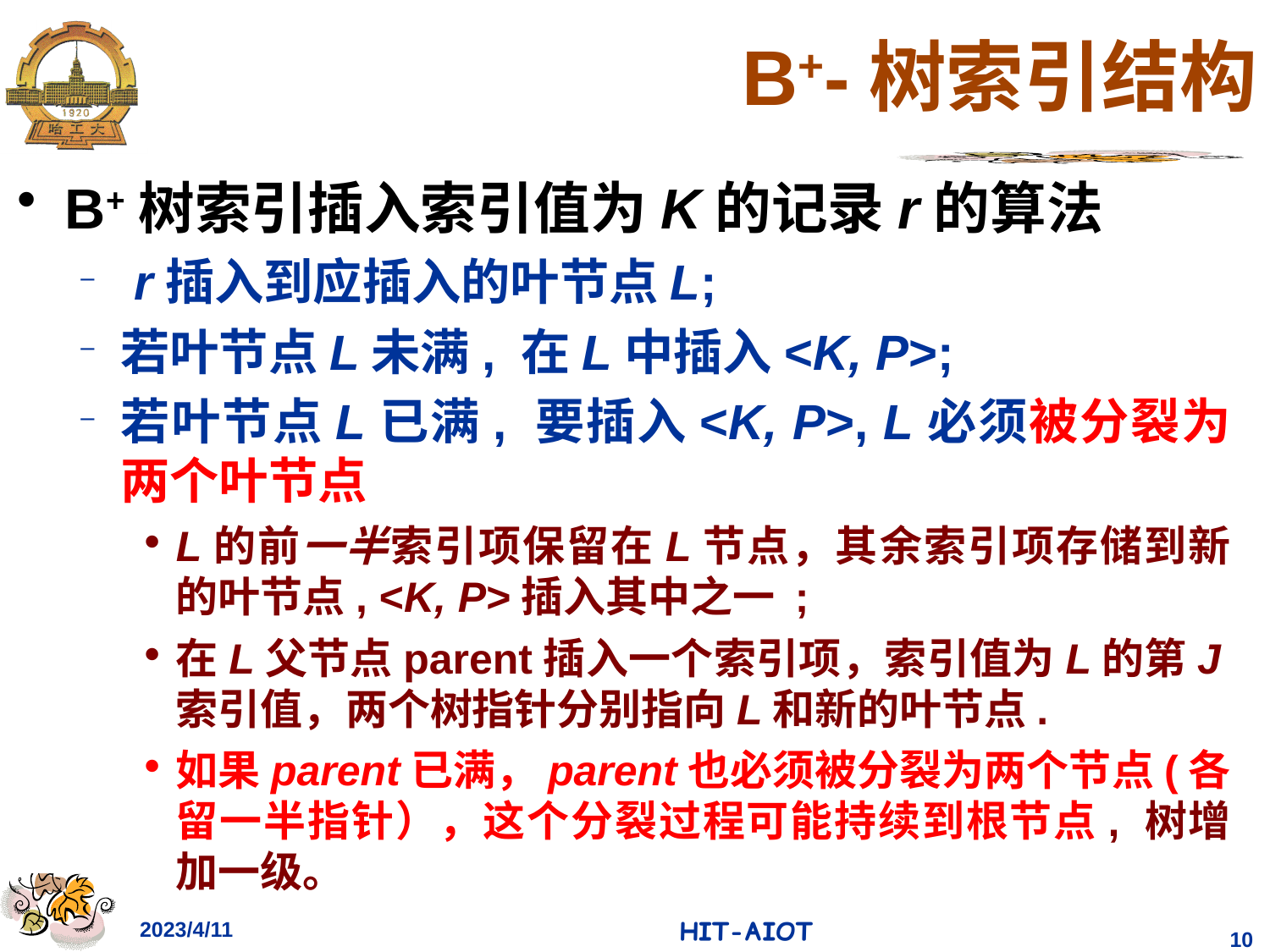

# B+-树索引结构
B+树索引插入索引值为K的记录r的算法
 r插入到应插入的叶节点L;
若叶节点L未满, 在L中插入<K, P>;
若叶节点L已满, 要插入<K, P>, L必须被分裂为两个叶节点
L的前一半索引项保留在L节点，其余索引项存储到新的叶节点, <K, P>插入其中之一 ;
在L父节点parent插入一个索引项，索引值为L的第J索引值，两个树指针分别指向L和新的叶节点.
如果parent已满，parent也必须被分裂为两个节点(各留一半指针），这个分裂过程可能持续到根节点, 树增加一级。
2023/4/11
HIT-AIOT
102